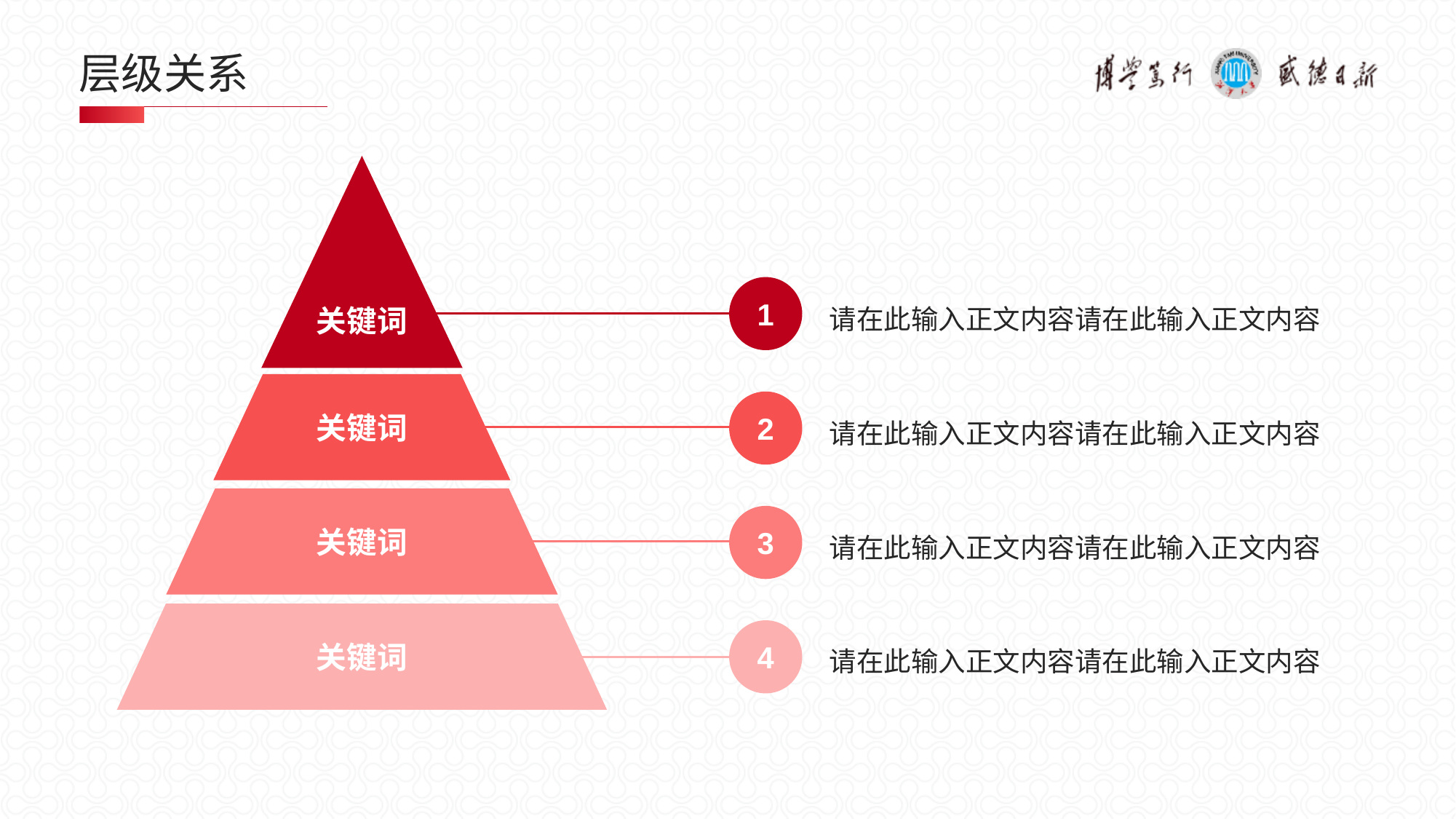

# 层级关系

1
关键词
请在此输入正文内容请在此输入正文内容
关键词
2
请在此输入正文内容请在此输入正文内容
关键词
3
请在此输入正文内容请在此输入正文内容
关键词
4
请在此输入正文内容请在此输入正文内容